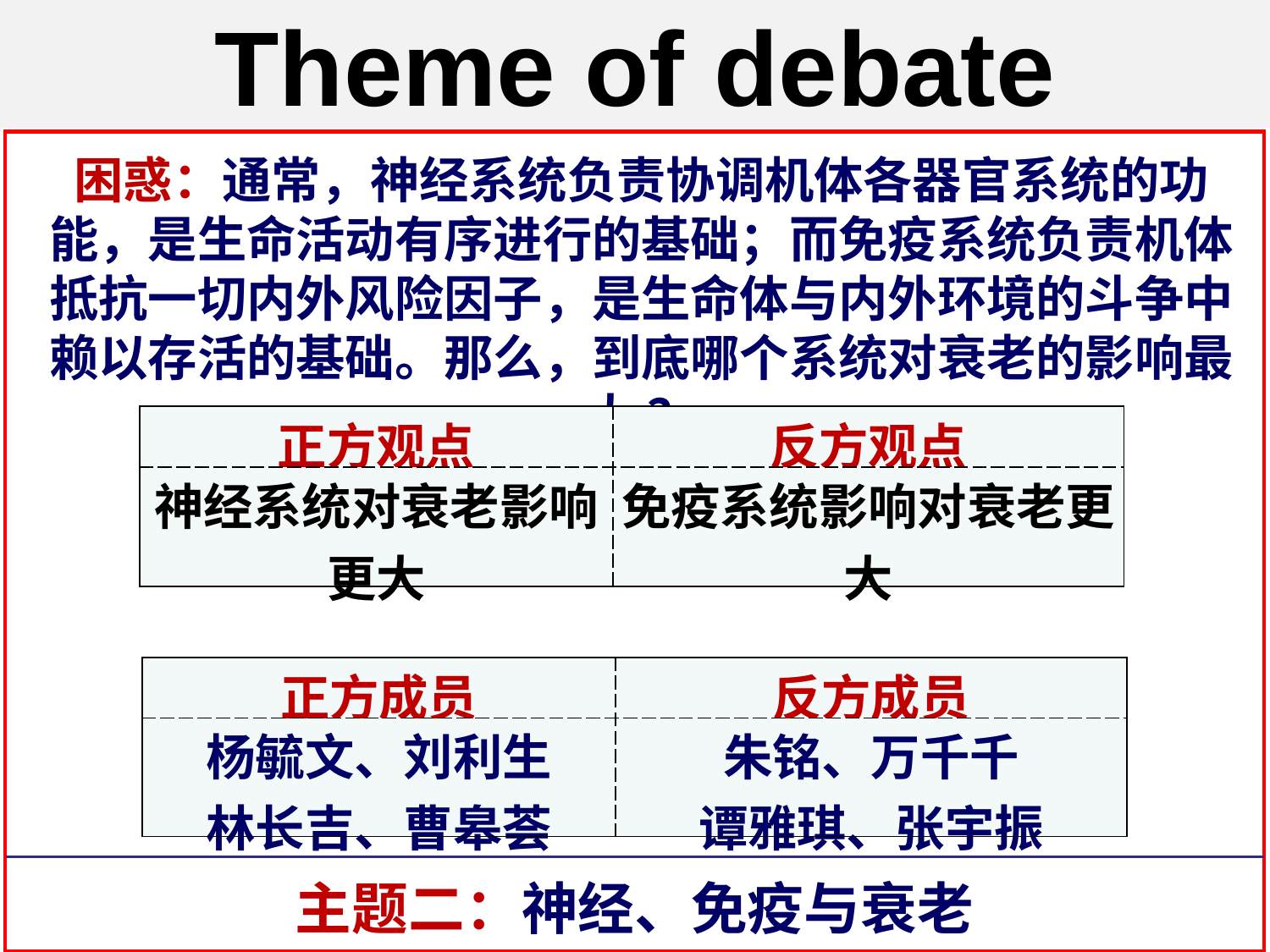

Theme of debate

困惑：通常，神经系统负责协调机体各器官系统的功能，是生命活动有序进行的基础；而免疫系统负责机体抵抗一切内外风险因子，是生命体与内外环境的斗争中赖以存活的基础。那么，到底哪个系统对衰老的影响最大 ？
| 正方观点 | 反方观点 |
| --- | --- |
| 神经系统对衰老影响更大 | 免疫系统影响对衰老更大 |
https://www.thefreedictionary.com/
| 正方成员 | 反方成员 |
| --- | --- |
| 杨毓文、刘利生 林长吉、曹皋荟 | 朱铭、万千千 谭雅琪、张宇振 |
主题二：神经、免疫与衰老